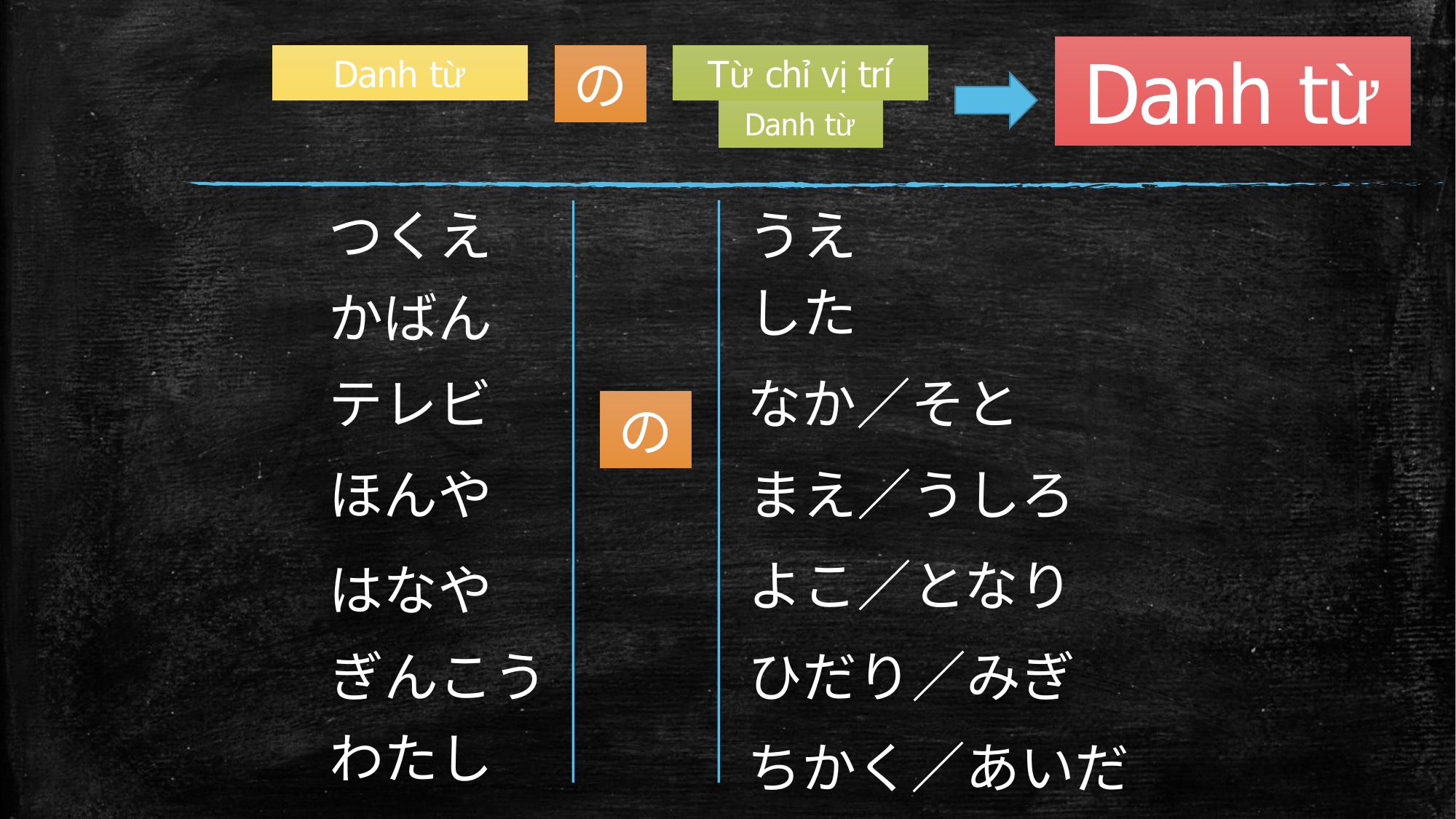

Danh từ
Danh từ
の
Từ chỉ vị trí

Danh từ
つくえ
うえ
した
かばん
テレビ
なか／そと
の
ほんや
まえ／うしろ
よこ／となり
はなや
ぎんこう
ひだり／みぎ
わたし
ちかく／あいだ